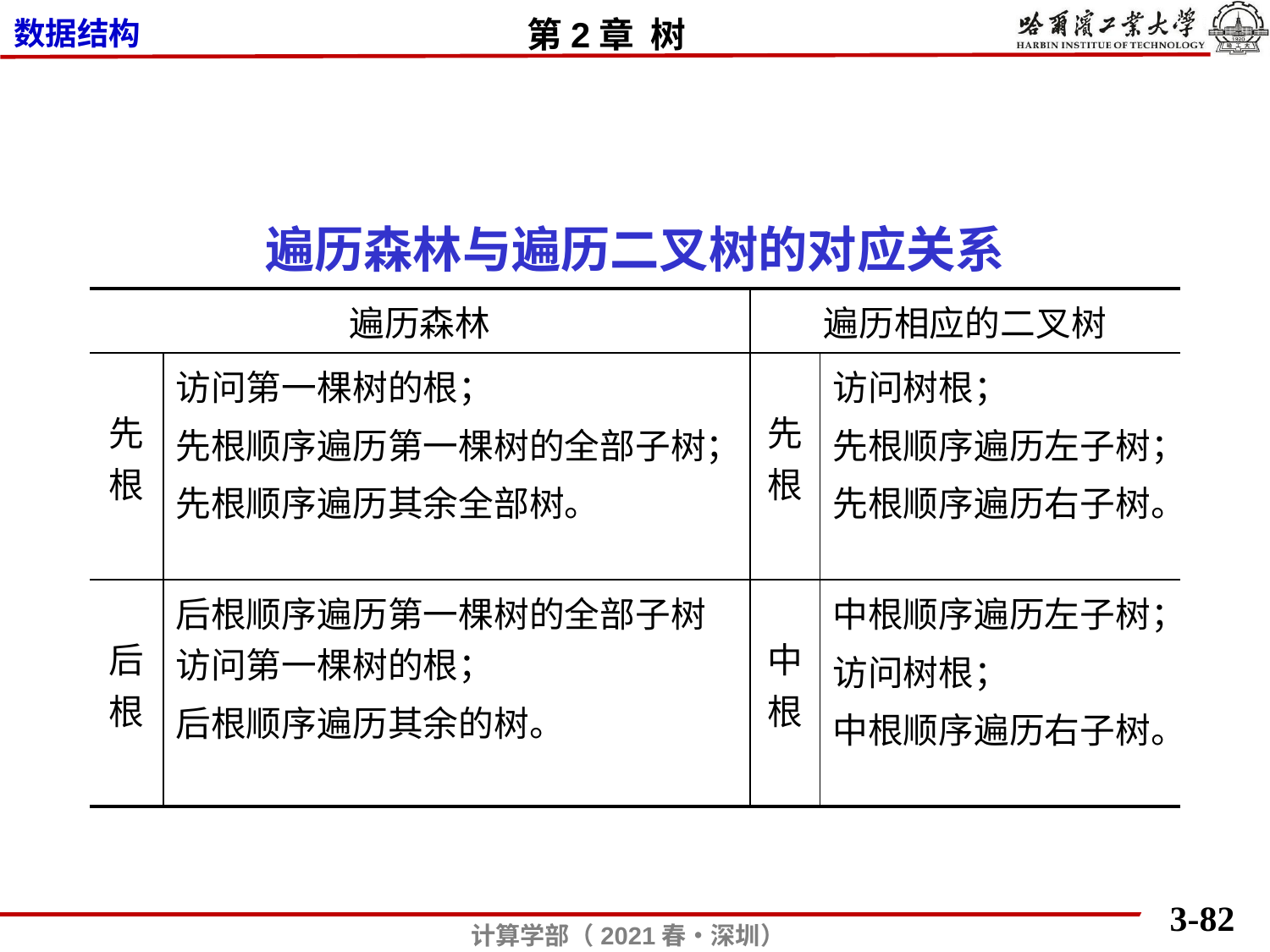

| 遍历森林与遍历二叉树的对应关系 |  |  |  |
| --- | --- | --- | --- |
| 遍历森林 |  | 遍历相应的二叉树 |  |
| 先根 | 访问第一棵树的根； 先根顺序遍历第一棵树的全部子树； 先根顺序遍历其余全部树。 | 先根 | 访问树根； 先根顺序遍历左子树； 先根顺序遍历右子树。 |
| 后根 | 后根顺序遍历第一棵树的全部子树访问第一棵树的根； 后根顺序遍历其余的树。 | 中根 | 中根顺序遍历左子树； 访问树根； 中根顺序遍历右子树。 |